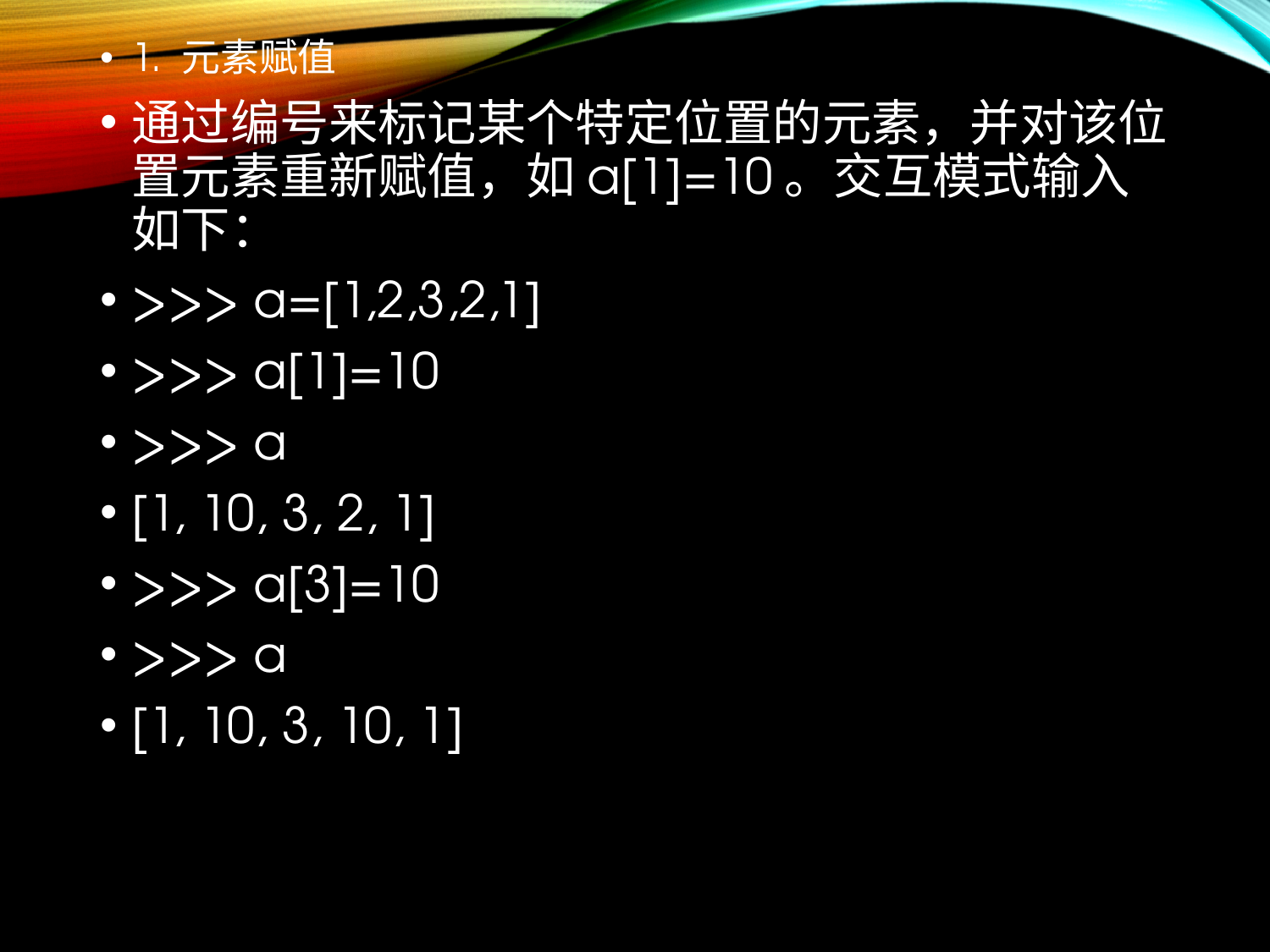

1. 元素赋值
通过编号来标记某个特定位置的元素，并对该位置元素重新赋值，如a[1]=10。交互模式输入如下：
>>> a=[1,2,3,2,1]
>>> a[1]=10
>>> a
[1, 10, 3, 2, 1]
>>> a[3]=10
>>> a
[1, 10, 3, 10, 1]